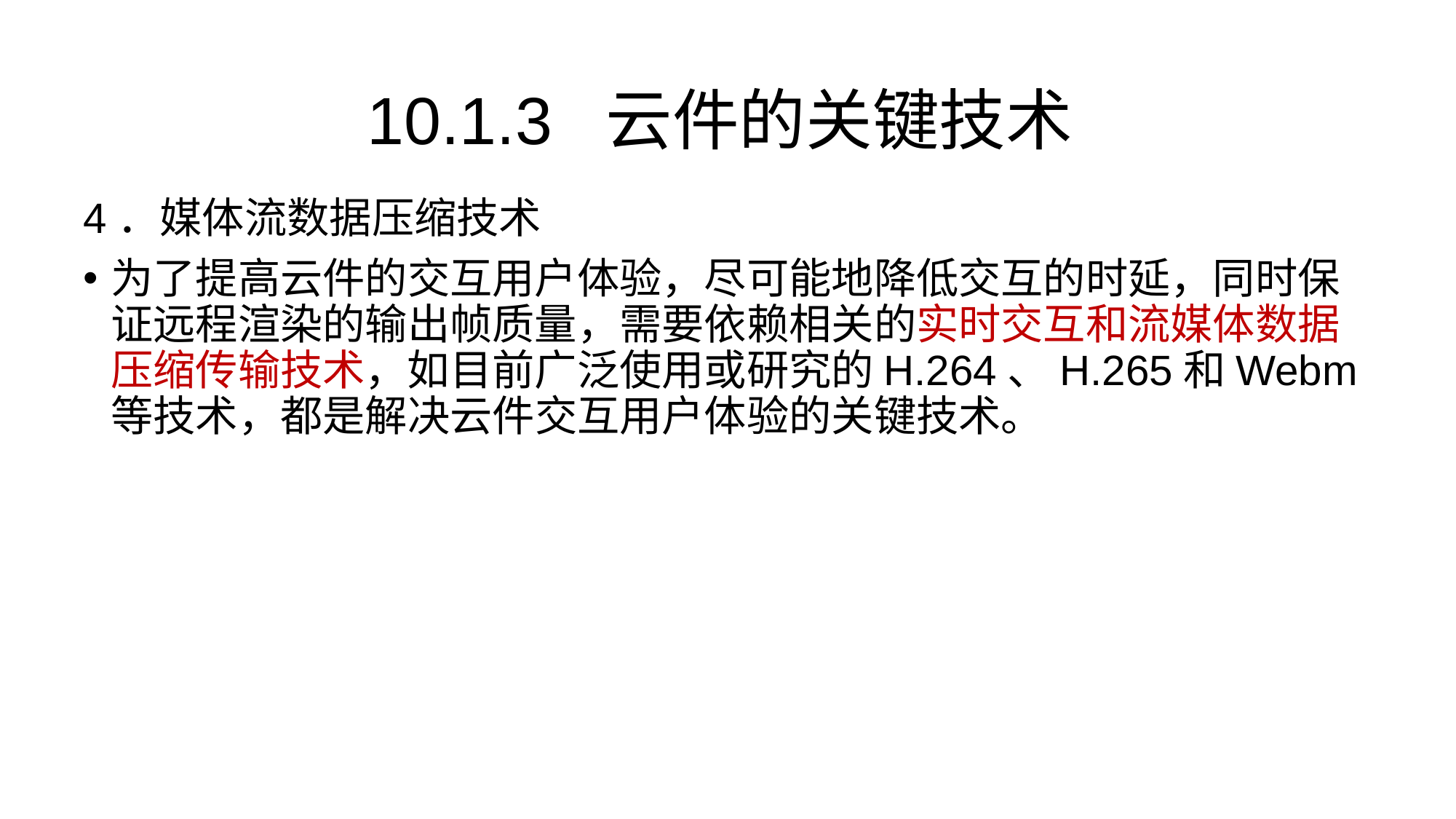

# 10.1.3  云件的关键技术
4．媒体流数据压缩技术
为了提高云件的交互用户体验，尽可能地降低交互的时延，同时保证远程渲染的输出帧质量，需要依赖相关的实时交互和流媒体数据压缩传输技术，如目前广泛使用或研究的H.264、H.265和Webm等技术，都是解决云件交互用户体验的关键技术。